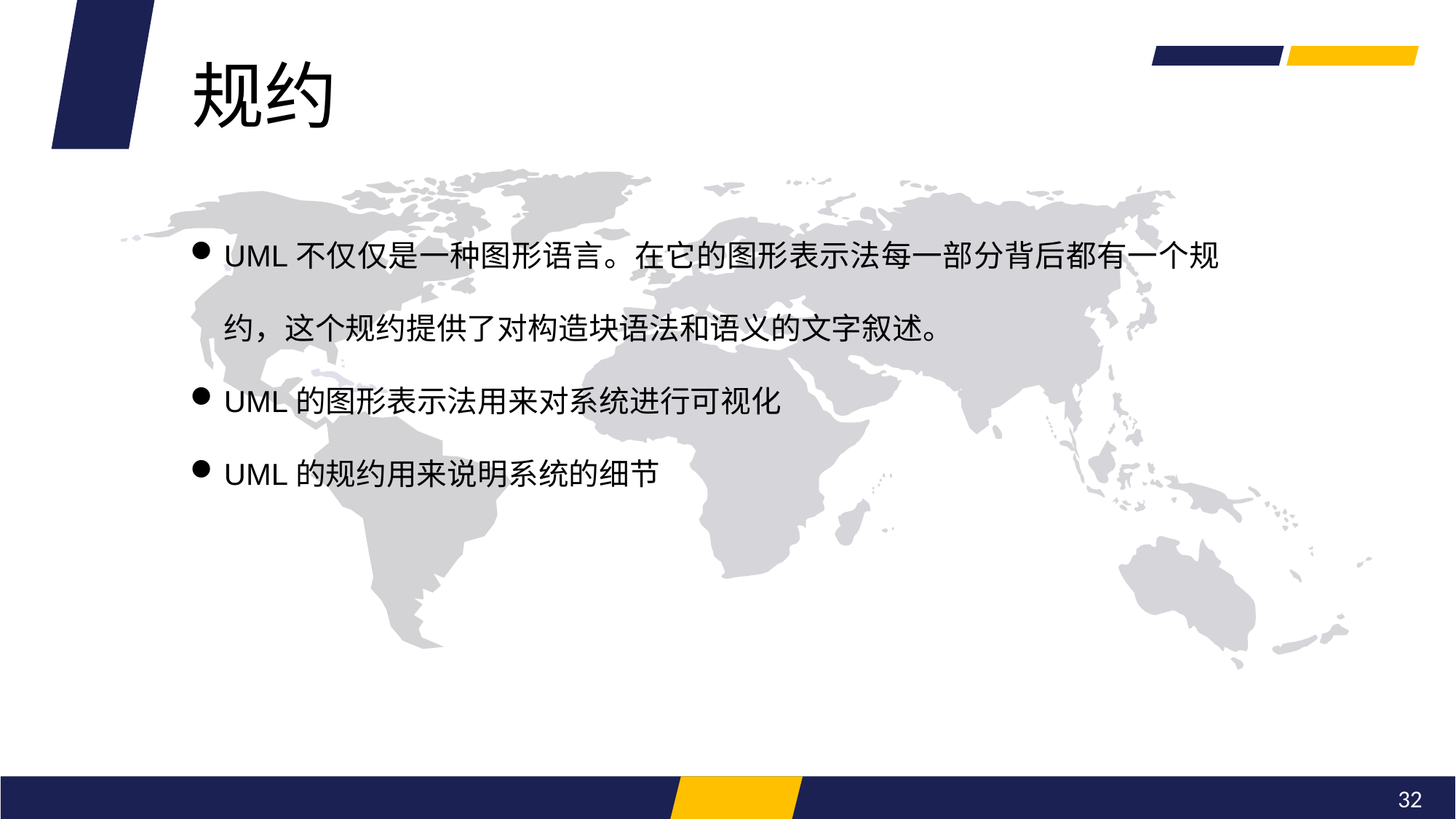

规约

UML不仅仅是一种图形语言。在它的图形表示法每一部分背后都有一个规约，这个规约提供了对构造块语法和语义的文字叙述。
UML的图形表示法用来对系统进行可视化
UML的规约用来说明系统的细节
32